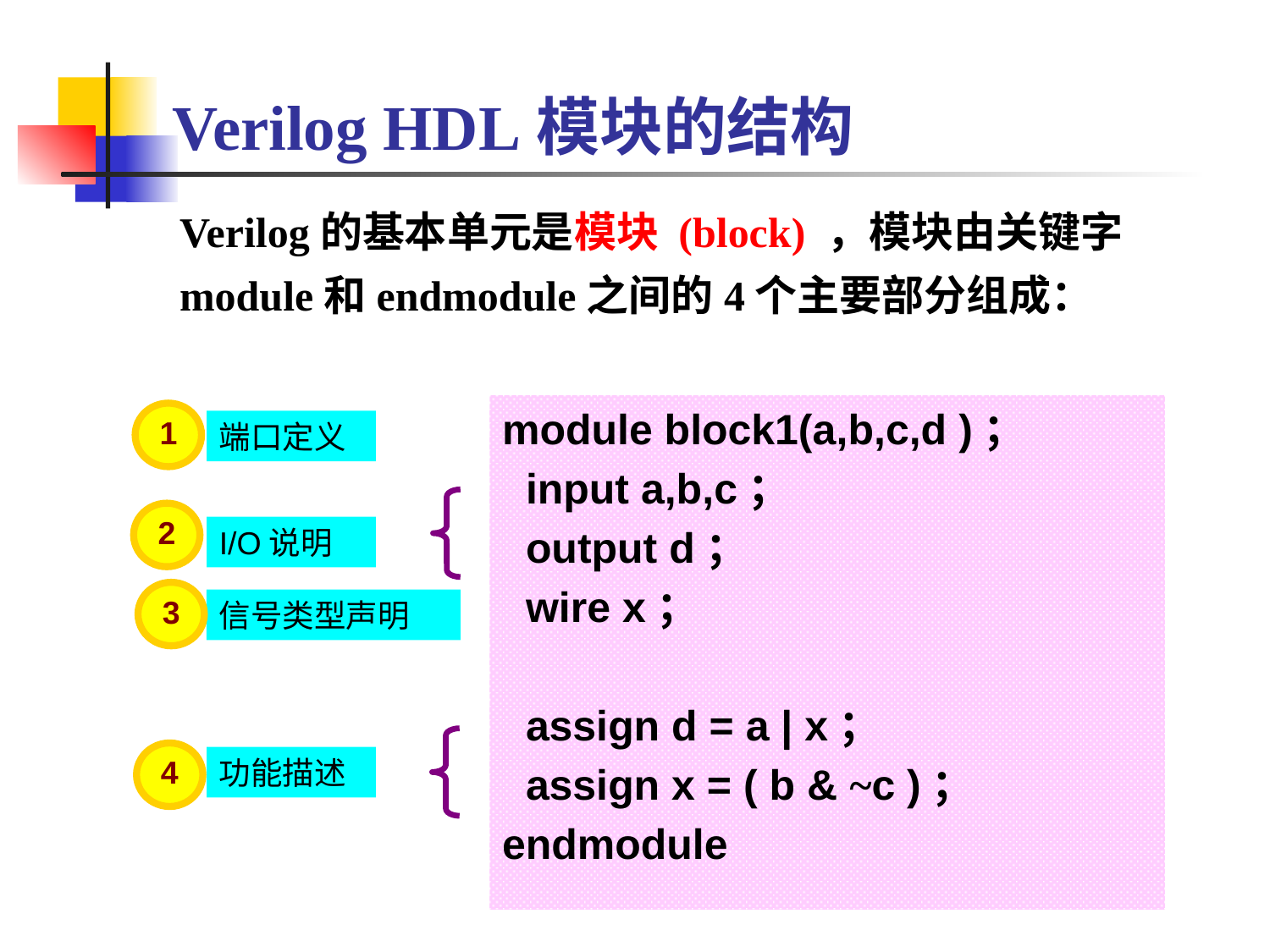

Verilog HDL模块的结构
Verilog的基本单元是模块 (block) ，模块由关键字module和endmodule之间的4个主要部分组成：
module block1(a,b,c,d )；
  input a,b,c；
  output d；
  wire x；

  assign d = a | x；
  assign x = ( b & ~c )；
endmodule
1
端口定义

2
I/O说明
3
信号类型声明

4
功能描述